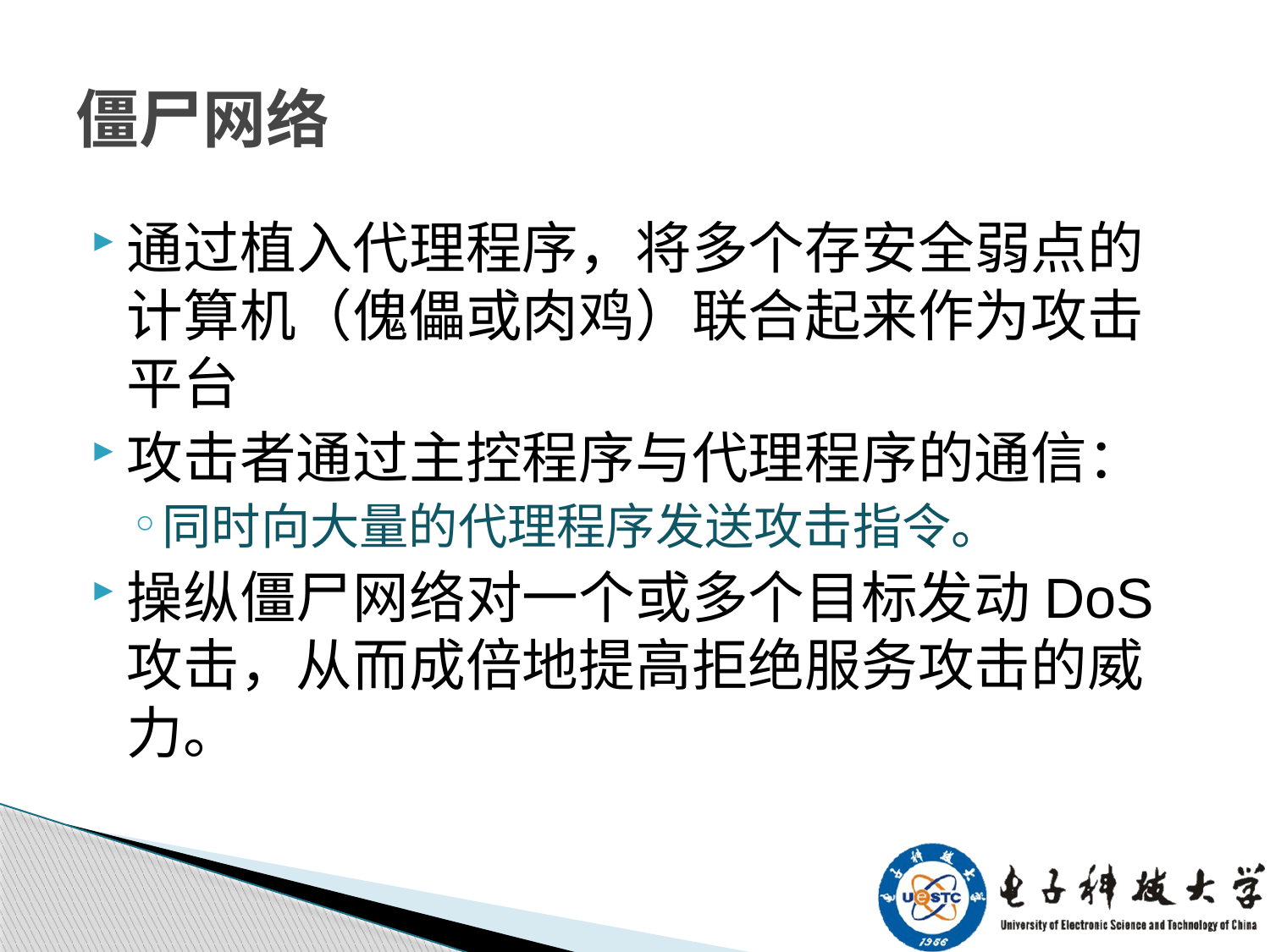

# 僵尸网络
通过植入代理程序，将多个存安全弱点的计算机（傀儡或肉鸡）联合起来作为攻击平台
攻击者通过主控程序与代理程序的通信：
同时向大量的代理程序发送攻击指令。
操纵僵尸网络对一个或多个目标发动DoS攻击，从而成倍地提高拒绝服务攻击的威力。
158